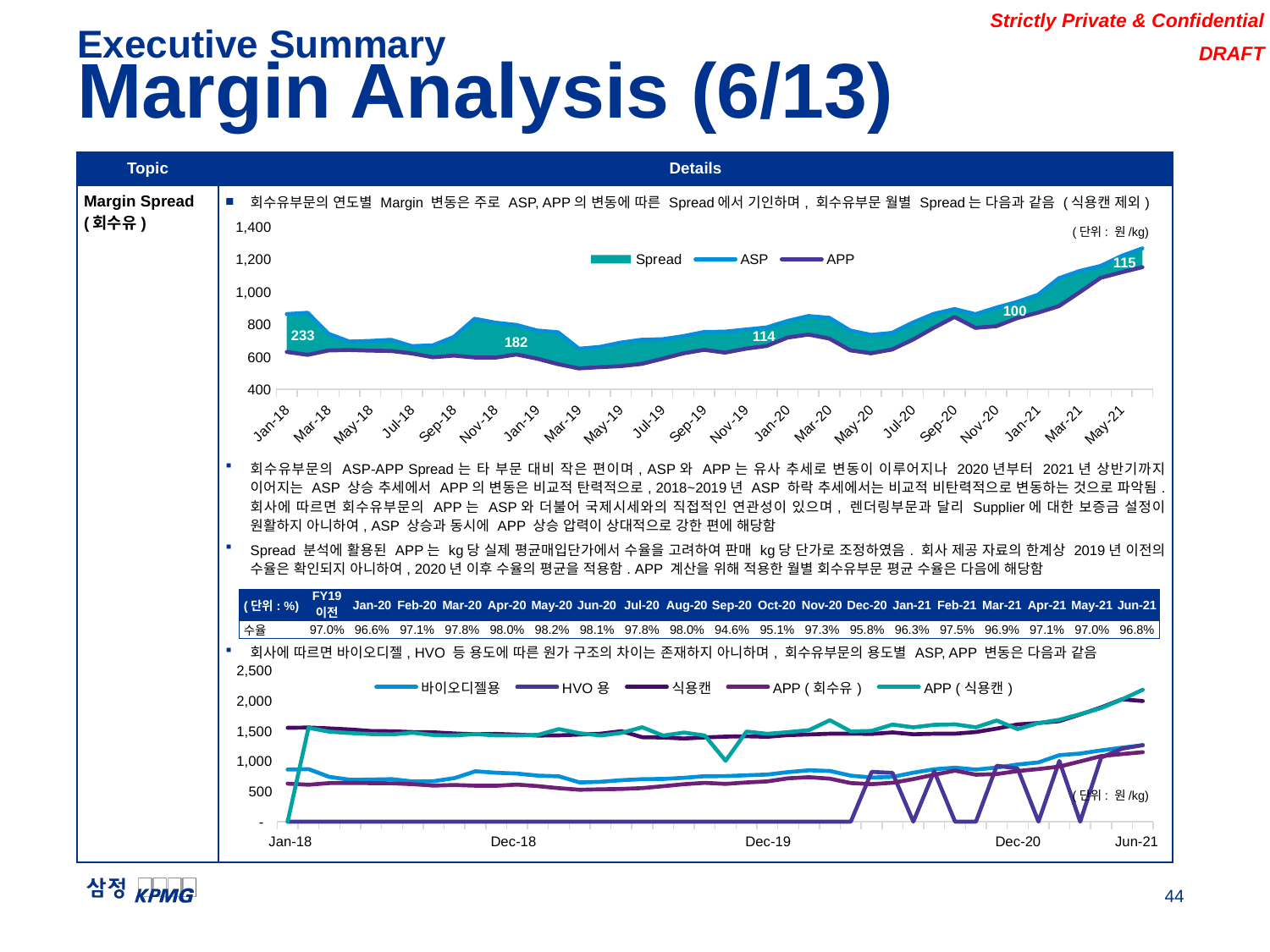

Executive Summary
Margin Analysis (6/13)
| Topic | Details |
| --- | --- |
| Margin Spread (회수유) | 회수유부문의 연도별 Margin 변동은 주로 ASP, APP의 변동에 따른 Spread에서 기인하며, 회수유부문 월별 Spread는 다음과 같음 (식용캔 제외) 회수유부문의 ASP-APP Spread는 타 부문 대비 작은 편이며, ASP와 APP는 유사 추세로 변동이 이루어지나 2020년부터 2021년 상반기까지 이어지는 ASP 상승 추세에서 APP의 변동은 비교적 탄력적으로, 2018~2019년 ASP 하락 추세에서는 비교적 비탄력적으로 변동하는 것으로 파악됨. 회사에 따르면 회수유부문의 APP는 ASP와 더불어 국제시세와의 직접적인 연관성이 있으며, 렌더링부문과 달리 Supplier에 대한 보증금 설정이 원활하지 아니하여, ASP 상승과 동시에 APP 상승 압력이 상대적으로 강한 편에 해당함 Spread 분석에 활용된 APP는 kg당 실제 평균매입단가에서 수율을 고려하여 판매 kg당 단가로 조정하였음. 회사 제공 자료의 한계상 2019년 이전의 수율은 확인되지 아니하여, 2020년 이후 수율의 평균을 적용함. APP 계산을 위해 적용한 월별 회수유부문 평균 수율은 다음에 해당함 회사에 따르면 바이오디젤, HVO 등 용도에 따른 원가 구조의 차이는 존재하지 아니하며, 회수유부문의 용도별 ASP, APP 변동은 다음과 같음 |

### Chart

| Category | Hidden Base | Spread | ASP | APP |
|---|---|---|---|---|
| 43101 | 630.3480802133121 | 233.00756438027406 | 863.3556445935861 | 630.3480802133121 |
| 43132 | 612.1899528540939 | 259.03921191930704 | 871.229164773401 | 612.1899528540939 |
| 43160 | 639.3494134399263 | 102.79100490991607 | 742.1404183498423 | 639.3494134399263 |
| 43191 | 642.0496777230304 | 52.012910368398025 | 694.0625880914284 | 642.0496777230304 |
| 43221 | 638.2442142605018 | 59.569627465180815 | 697.8138417256827 | 638.2442142605018 |
| 43252 | 636.0755815185058 | 68.5983564616356 | 704.6739379801414 | 636.0755815185058 |
| 43282 | 620.7528732807527 | 45.301993406679344 | 666.0548666874321 | 620.7528732807527 |
| 43313 | 597.5809372338721 | 73.16671197632843 | 670.7476492102005 | 597.5809372338721 |
| 43344 | 607.9981686497848 | 113.85135928097839 | 721.8495279307632 | 607.9981686497848 |
| 43374 | 596.2233570724286 | 238.55439408079178 | 834.7777511532204 | 596.2233570724286 |
| 43405 | 595.3154665103253 | 215.10305945020104 | 810.4185259605264 | 595.3154665103253 |
| 43435 | 614.2371717814881 | 182.32672609259043 | 796.5638978740785 | 614.2371717814881 |
| 43466 | 588.743927869273 | 173.4479994166261 | 762.191927285899 | 588.743927869273 |
| 43497 | 555.0910198250334 | 196.4621544320837 | 751.5531742571171 | 555.0910198250334 |
| 43525 | 528.9538643661172 | 120.97813972230563 | 649.9320040884228 | 528.9538643661172 |
| 43556 | 536.6002011288057 | 124.59002070158306 | 661.1902218303887 | 536.6002011288057 |
| 43586 | 542.6864369849029 | 144.66704525716204 | 687.353482242065 | 542.6864369849029 |
| 43617 | 556.7239514250136 | 148.18231674078902 | 704.9062681658027 | 556.7239514250136 |
| 43647 | 588.270278797024 | 119.99209627990808 | 708.2623750769321 | 588.270278797024 |
| 43678 | 621.3810407258294 | 105.80393095518696 | 727.1849716810163 | 621.3810407258294 |
| 43709 | 643.2575211966464 | 109.99792458457762 | 753.255445781224 | 643.2575211966464 |
| 43739 | 625.8788906116456 | 129.25021271870787 | 755.1291033303535 | 625.8788906116456 |
| 43770 | 649.9357033432059 | 118.44545756286243 | 768.3811609060683 | 649.9357033432059 |
| 43800 | 667.2987809788767 | 113.84625847348582 | 781.1450394523625 | 667.2987809788767 |
| 43831 | 718.6302427620561 | 102.43287341442851 | 821.0631161764846 | 718.6302427620561 |
| 43862 | 737.3058665957408 | 113.98758354685936 | 851.2934501426001 | 737.3058665957408 |
| 43891 | 712.3996788667217 | 127.69651682103677 | 840.0961956877585 | 712.3996788667217 |
| 43922 | 640.0284960419988 | 122.18707735967587 | 762.2155734016746 | 640.0284960419988 |
| 43952 | 621.8770986840779 | 113.43427235798345 | 735.3113710420613 | 621.8770986840779 |
| 43983 | 645.1258722238767 | 102.74865614099679 | 747.8745283648735 | 645.1258722238767 |
| 44013 | 705.2462504250349 | 105.81196270767555 | 811.0582131327104 | 705.2462504250349 |
| 44044 | 778.5523517609944 | 86.07857149212487 | 864.6309232531192 | 778.5523517609944 |
| 44075 | 845.4747144577278 | 48.93823675389308 | 894.4129512116209 | 845.4747144577278 |
| 44105 | 778.453258241376 | 84.24931363268445 | 862.7025718740605 | 778.453258241376 |
| 44136 | 788.7515570107777 | 114.02218044911899 | 902.7737374598967 | 788.7515570107777 |
| 44166 | 838.3592293899613 | 99.84555806989738 | 938.2047874598587 | 838.3592293899613 |
| 44197 | 872.1916224871434 | 109.9202860141728 | 982.1119085013162 | 872.1916224871434 |
| 44228 | 912.1318987548107 | 171.47745948953457 | 1083.6093582443452 | 912.1318987548107 |
| 44256 | 997.9276877658334 | 130.48268658393488 | 1128.4103743497683 | 997.9276877658334 |
| 44287 | 1086.140176082047 | 73.08108836185443 | 1159.2212644439014 | 1086.140176082047 |
| 44317 | 1120.0756548638465 | 100.74493713747461 | 1220.820592001321 | 1120.0756548638465 |
| 44348 | 1151.9327518006394 | 115.35234117372443 | 1267.2850929743638 | 1151.9327518006394 |
(단위: 원/kg)
115

100
233
114
182
| (단위: %) | FY19 이전 | Jan-20 | Feb-20 | Mar-20 | Apr-20 | May-20 | Jun-20 | Jul-20 | Aug-20 | Sep-20 | Oct-20 | Nov-20 | Dec-20 | Jan-21 | Feb-21 | Mar-21 | Apr-21 | May-21 | Jun-21 |
| --- | --- | --- | --- | --- | --- | --- | --- | --- | --- | --- | --- | --- | --- | --- | --- | --- | --- | --- | --- |
| 수율 | 97.0% | 96.6% | 97.1% | 97.8% | 98.0% | 98.2% | 98.1% | 97.8% | 98.0% | 94.6% | 95.1% | 97.3% | 95.8% | 96.3% | 97.5% | 96.9% | 97.1% | 97.0% | 96.8% |

### Chart

| Category | 바이오디젤용 | HVO용 | 식용캔 | APP (회수유) | APP (식용캔) |
|---|---|---|---|---|---|
| 43101 | 863.3556445935861 | None | 1554.548582833262 | 630.3480802133121 | None |
| 43132 | 871.229164773401 | None | 1559.5019626720518 | 612.1899528540939 | 1554.2503103387126 |
| 43160 | 742.1404183498423 | None | 1544.200275796544 | 639.3494134399263 | 1490.9549722753977 |
| 43191 | 694.0625880914284 | None | 1527.328808427307 | 642.0496777230304 | 1467.2784016488174 |
| 43221 | 697.8138417256827 | None | 1501.9001107465256 | 638.2442142605018 | 1451.019347542587 |
| 43252 | 704.6739379801414 | None | 1497.2547254927863 | 636.0755815185058 | 1445.0159209350804 |
| 43282 | 666.0548666874321 | None | 1484.4065098843882 | 620.7528732807527 | 1473.0305787248628 |
| 43313 | 670.7476492102005 | None | 1480.113491608723 | 597.5809372338721 | 1433.8052637676683 |
| 43344 | 721.8495279307632 | None | 1460.6822729474522 | 607.9981686497848 | 1428.4300060192616 |
| 43374 | 834.7777511532204 | None | 1447.9232999040978 | 596.2233570724286 | 1449.4545965701434 |
| 43405 | 810.4185259605264 | None | 1453.4369589791636 | 595.3154665103253 | 1429.1499539145523 |
| 43435 | 796.5638978740785 | None | 1441.9320374246613 | 614.2371717814881 | 1426.9792046987857 |
| 43466 | 762.191927285899 | None | 1426.3316571145156 | 588.743927869273 | 1438.1711093375898 |
| 43497 | 751.5531742571171 | None | 1429.6801938444578 | 555.0910198250334 | 1532.896056407992 |
| 43525 | 649.9320040884228 | None | 1442.7973138013188 | 528.9538643661172 | 1464.9284074475777 |
| 43556 | 661.1902218303887 | None | 1456.876567924226 | 536.6002011288057 | 1427.13677407932 |
| 43586 | 687.353482242065 | None | 1498.8897254012797 | 542.6864369849029 | 1470.288491690185 |
| 43617 | 704.9062681658027 | None | 1399.0131814771592 | 556.7239514250136 | 1563.890764925373 |
| 43647 | 708.2623750769321 | None | 1393.8390751774848 | 588.270278797024 | 1425.7801878776436 |
| 43678 | 727.1849716810163 | None | 1377.1178090727817 | 621.3810407258294 | 1476.0072847067559 |
| 43709 | 753.255445781224 | None | 1395.8108426635238 | 643.2575211966464 | 1427.027027027027 |
| 43739 | 755.1291033303535 | None | 1409.0084536671516 | 625.8788906116456 | 1009.0417144965562 |
| 43770 | 768.3811609060683 | None | 1414.8043219352107 | 649.9357033432059 | 1492.7299212598425 |
| 43800 | 781.1450394523625 | None | 1406.5687776215348 | 667.2987809788767 | 1455.3562560270009 |
| 43831 | 821.0631161764846 | None | 1434.124084984824 | 718.6302427620561 | 1483.4183673469388 |
| 43862 | 851.2934501426001 | None | 1444.2315343682874 | 737.3058665957408 | 1516.4689034369885 |
| 43891 | 840.0961956877585 | None | 1457.118523949169 | 712.3996788667217 | 1680.139992503748 |
| 43922 | 762.2155734016746 | None | 1458.2109089018302 | 640.0284960419988 | 1493.7158469945355 |
| 43952 | 732.3284369294261 | 824.5689989608591 | 1452.9975298804782 | 621.8770986840779 | 1503.31 |
| 43983 | 741.7384564389818 | 809.0549996072579 | 1477.997964169381 | 645.1258722238767 | 1608.6851089266738 |
| 44013 | 811.0582131327104 | None | 1447.4979563020213 | 705.2462504250349 | 1562.537425889328 |
| 44044 | 868.7937610182706 | 835.3887211498369 | 1456.8811266239245 | 778.5523517609944 | 1604.147575250836 |
| 44075 | 894.4129512116209 | None | 1457.7864021348184 | 845.4747144577278 | 1611.8981683804627 |
| 44105 | 862.7025718740605 | None | 1485.3770056345586 | 778.453258241376 | 1562.5 |
| 44136 | 896.8305244262724 | 926.9279996213664 | 1542.3587425224327 | 788.7515570107777 | 1675.159765625 |
| 44166 | 947.1795385242004 | 880.1445051031092 | 1610.4998077632874 | 838.3592293899613 | 1533.226222826087 |
| 44197 | 982.1119085013162 | None | 1633.9625734437714 | 872.1916224871434 | 1633.4637438873506 |
| 44228 | 1101.6131801992647 | 1006.187 | 1665.128783773889 | 912.1318987548107 | 1686.8818892199617 |
| 44256 | 1128.4103743497683 | None | 1775.3493046221092 | 997.9276877658334 | 1780.5533324098285 |
| 44287 | 1180.7400916011027 | 1061.542 | 1892.4127863083424 | 1086.140176082047 | 1881.0354701653785 |
| 44317 | 1226.1536284763658 | 1208.844 | 2026.9469630046249 | 1120.0756548638465 | 2024.292589363557 |
| 44348 | 1266.8969416960463 | 1268.0872050752782 | 1998.303250220922 | 1151.9327518006394 | 2184.898483087295 |
(단위: 원/kg)
Jan-18
Dec-18
Dec-19
Dec-20
Jun-21